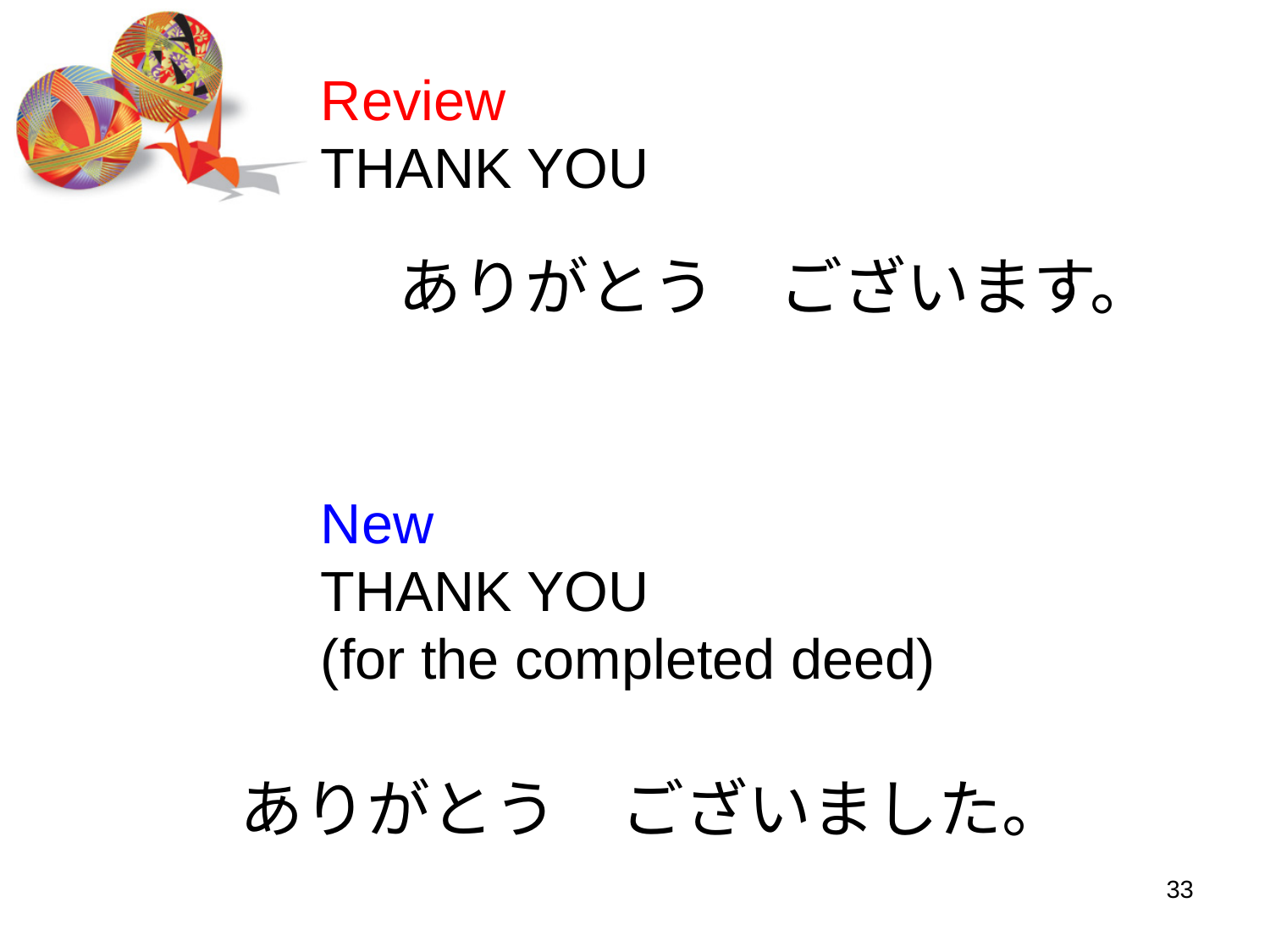

# Review THANK YOU
 			ありがとう　ございます。

New
THANK YOU
(for the completed deed)
ありがとう　ございました。
33